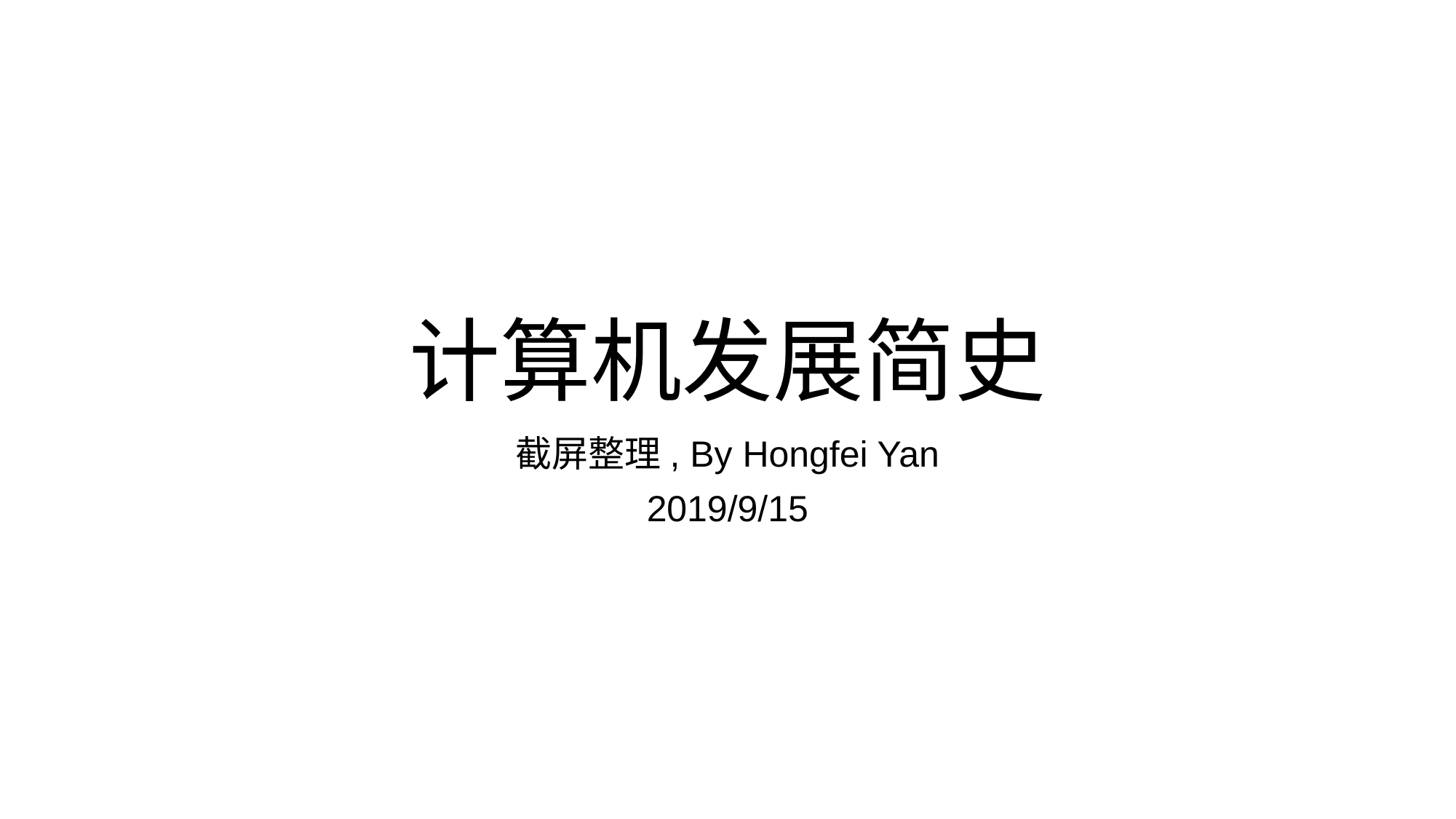

# 计算机发展简史
截屏整理, By Hongfei Yan
2019/9/15